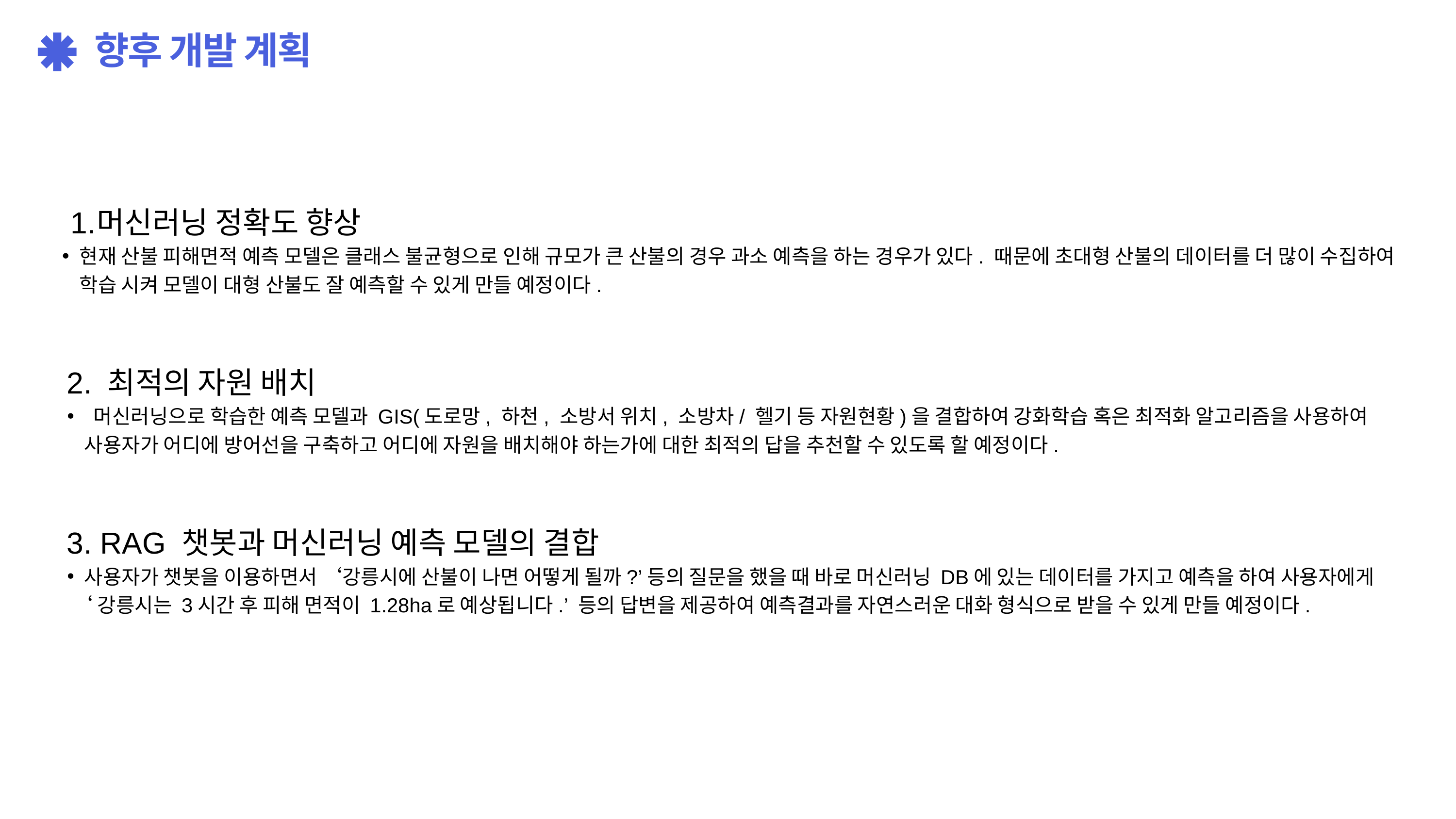

향후 개발 계획
머신러닝 정확도 향상
현재 산불 피해면적 예측 모델은 클래스 불균형으로 인해 규모가 큰 산불의 경우 과소 예측을 하는 경우가 있다. 때문에 초대형 산불의 데이터를 더 많이 수집하여 학습 시켜 모델이 대형 산불도 잘 예측할 수 있게 만들 예정이다.
  2. 최적의 자원 배치
 머신러닝으로 학습한 예측 모델과 GIS(도로망, 하천, 소방서 위치, 소방차/ 헬기 등 자원현황)을 결합하여 강화학습 혹은 최적화 알고리즘을 사용하여 사용자가 어디에 방어선을 구축하고 어디에 자원을 배치해야 하는가에 대한 최적의 답을 추천할 수 있도록 할 예정이다.
  3. RAG 챗봇과 머신러닝 예측 모델의 결합
사용자가 챗봇을 이용하면서 ‘강릉시에 산불이 나면 어떻게 될까?’등의 질문을 했을 때 바로 머신러닝 DB에 있는 데이터를 가지고 예측을 하여 사용자에게
     ‘강릉시는 3시간 후 피해 면적이 1.28ha로 예상됩니다.’ 등의 답변을 제공하여 예측결과를 자연스러운 대화 형식으로 받을 수 있게 만들 예정이다.